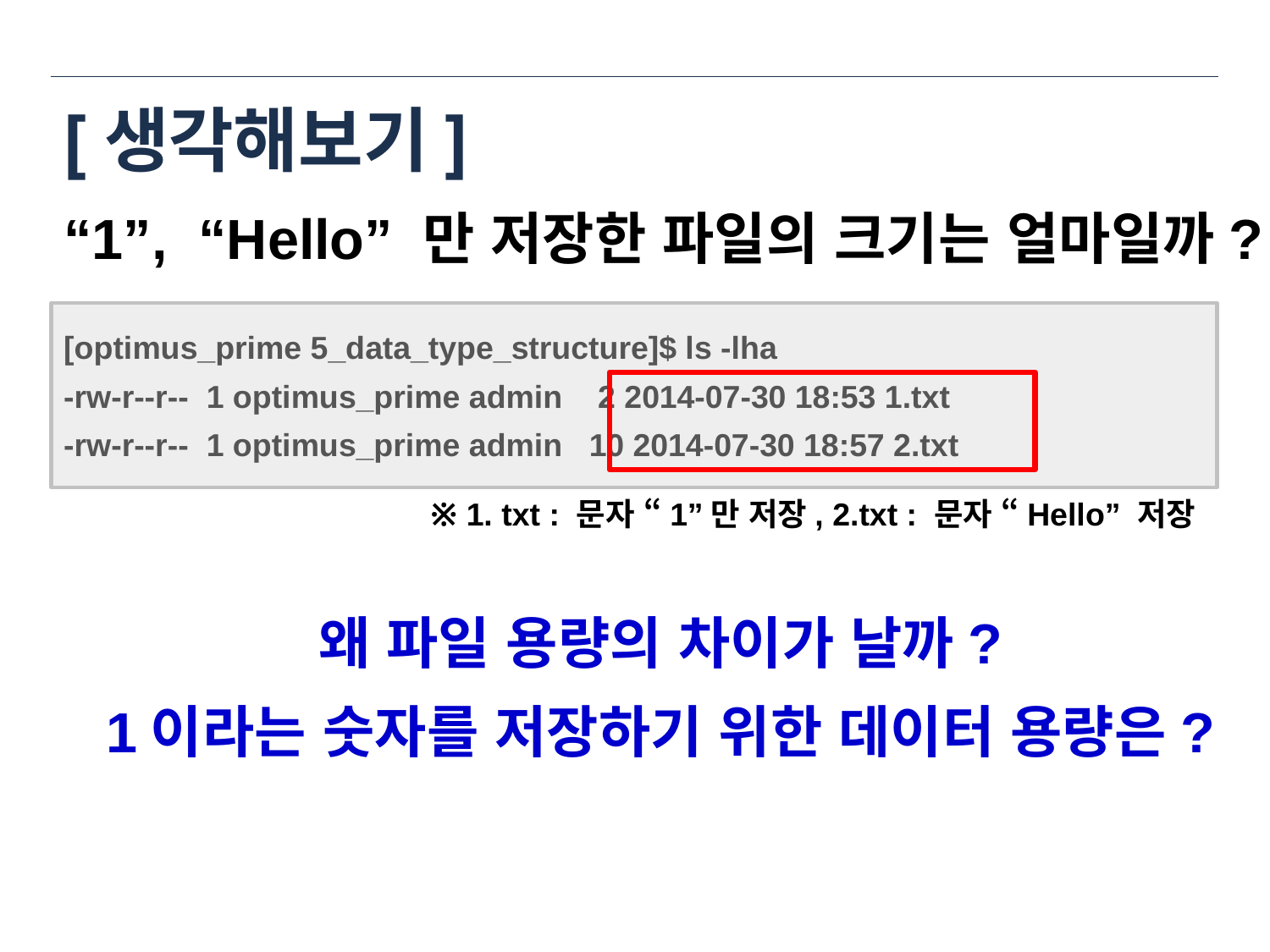

# [생각해보기]
“1”,  “Hello” 만 저장한 파일의 크기는 얼마일까?
[optimus_prime 5_data_type_structure]$ ls -lha
-rw-r--r--  1 optimus_prime admin    2 2014-07-30 18:53 1.txt
-rw-r--r--  1 optimus_prime admin   10 2014-07-30 18:57 2.txt

※ 1. txt : 문자 “1”만 저장, 2.txt : 문자 “Hello” 저장
왜 파일 용량의 차이가 날까?
1이라는 숫자를 저장하기 위한 데이터 용량은?